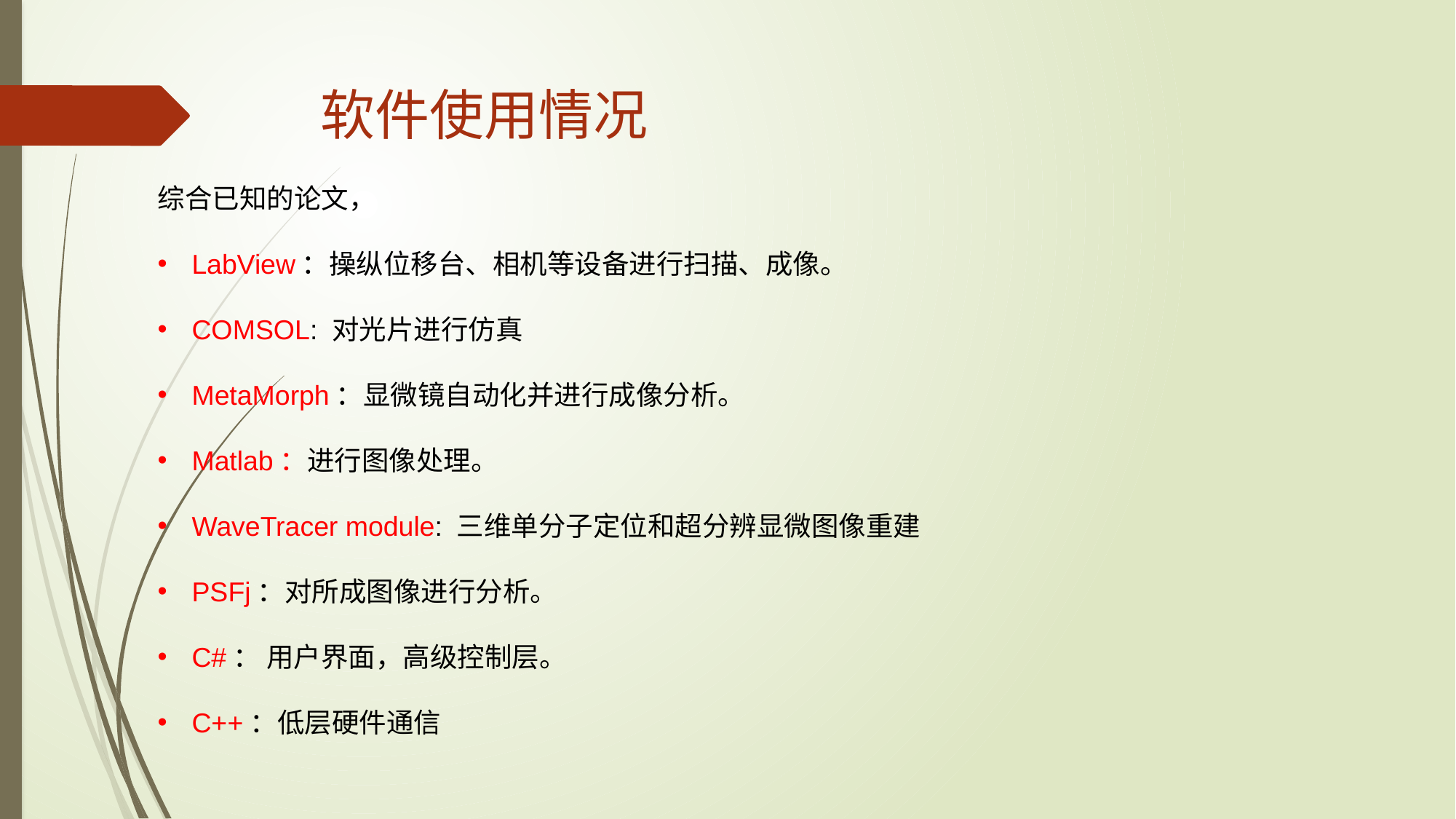

# 软件使用情况
综合已知的论文，

LabView：操纵位移台、相机等设备进行扫描、成像。

COMSOL: 对光片进行仿真

MetaMorph：显微镜自动化并进行成像分析。

Matlab：进行图像处理。

WaveTracer module: 三维单分子定位和超分辨显微图像重建

PSFj：对所成图像进行分析。

C#： 用户界面，高级控制层。

C++：低层硬件通信